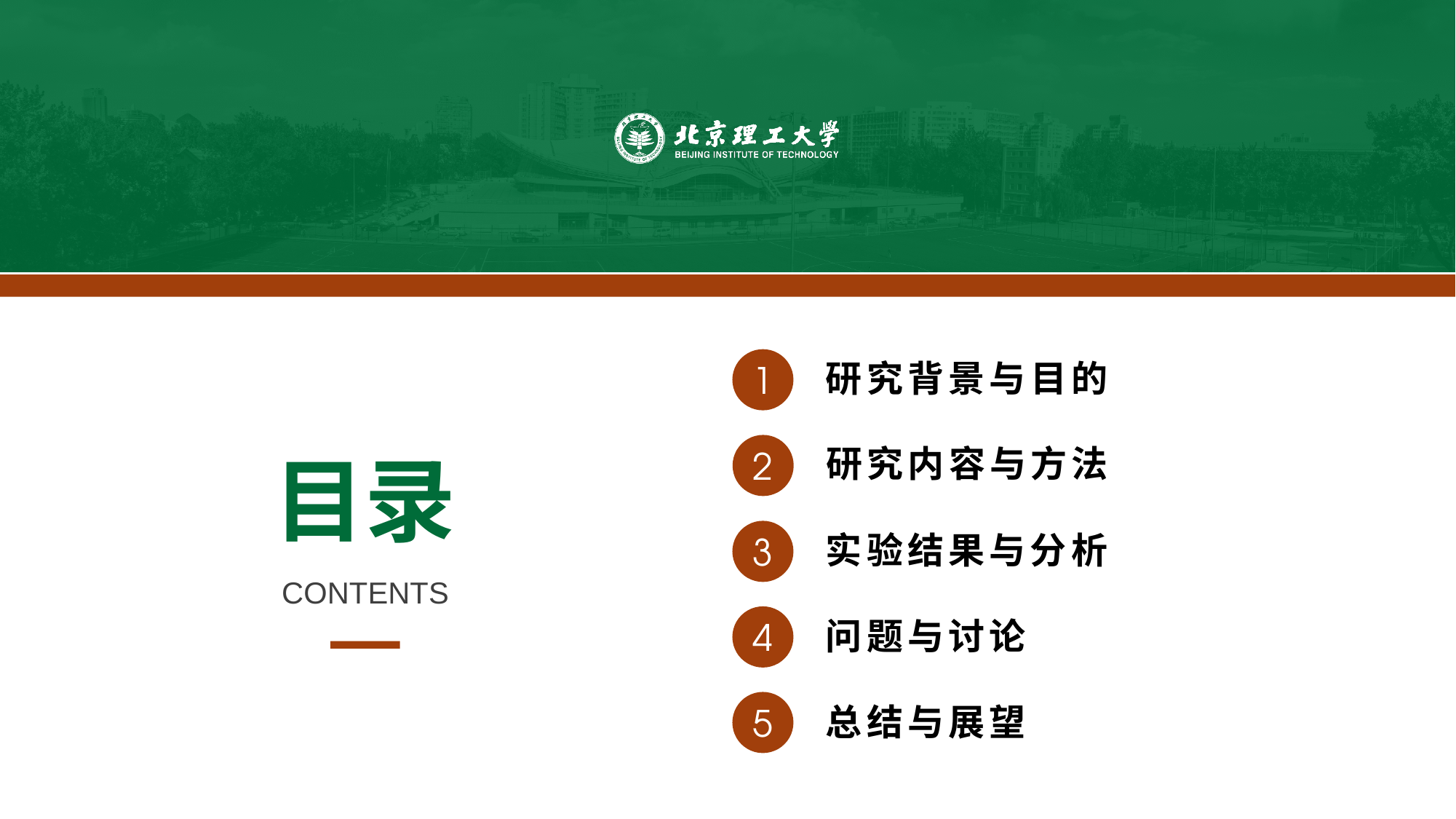

1
研究背景与目的
2
研究内容与方法
目录
3
实验结果与分析
CONTENTS
4
问题与讨论

5
总结与展望